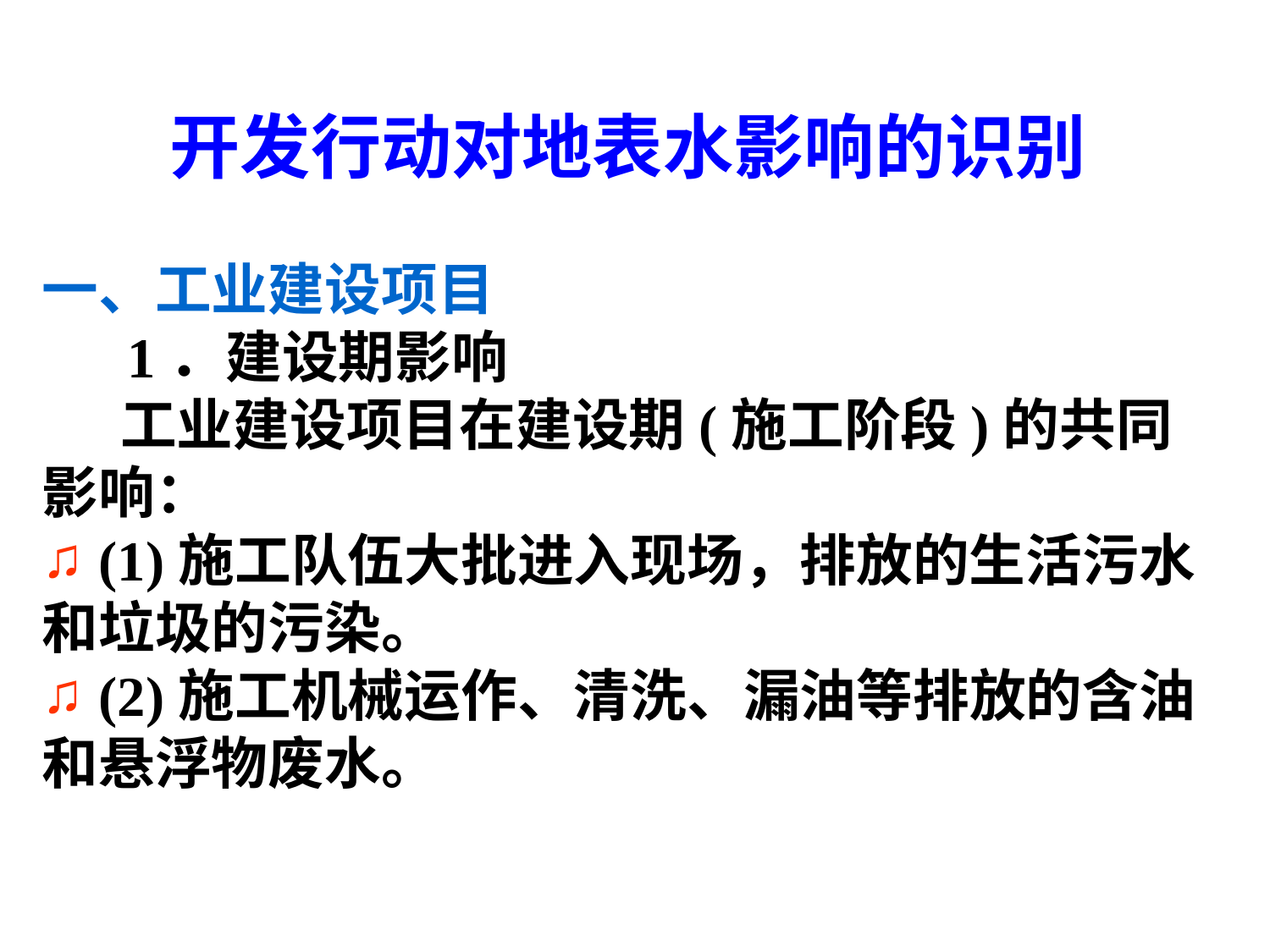

开发行动对地表水影响的识别

一、工业建设项目
      1．建设期影响
     工业建设项目在建设期(施工阶段)的共同影响：
 (1)施工队伍大批进入现场，排放的生活污水和垃圾的污染。
 (2)施工机械运作、清洗、漏油等排放的含油和悬浮物废水。